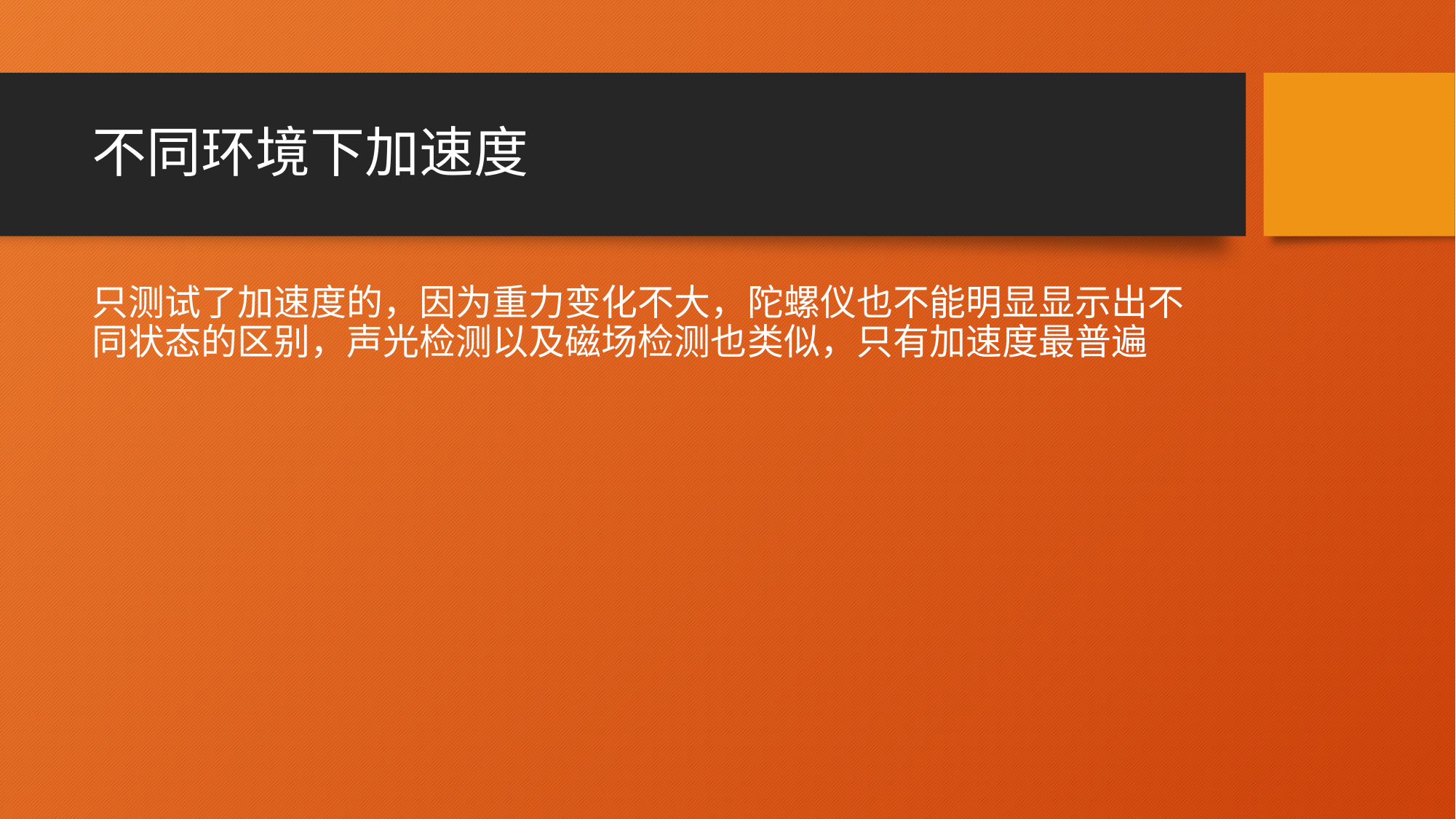

# 不同环境下加速度
只测试了加速度的，因为重力变化不大，陀螺仪也不能明显显示出不同状态的区别，声光检测以及磁场检测也类似，只有加速度最普遍